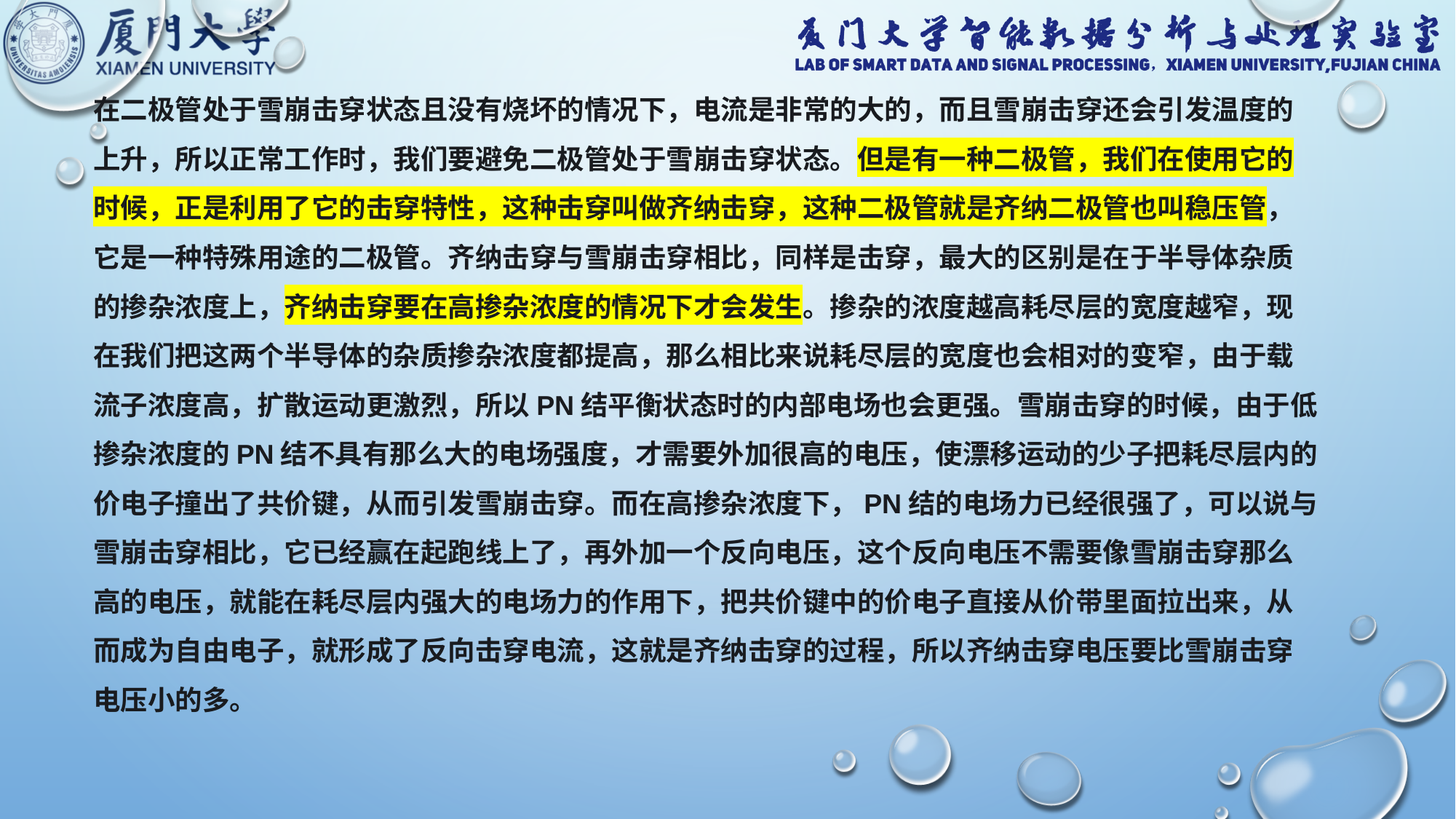

在二极管处于雪崩击穿状态且没有烧坏的情况下，电流是非常的大的，而且雪崩击穿还会引发温度的上升，所以正常工作时，我们要避免二极管处于雪崩击穿状态。但是有一种二极管，我们在使用它的时候，正是利用了它的击穿特性，这种击穿叫做齐纳击穿，这种二极管就是齐纳二极管也叫稳压管，它是一种特殊用途的二极管。齐纳击穿与雪崩击穿相比，同样是击穿，最大的区别是在于半导体杂质的掺杂浓度上，齐纳击穿要在高掺杂浓度的情况下才会发生。掺杂的浓度越高耗尽层的宽度越窄，现在我们把这两个半导体的杂质掺杂浓度都提高，那么相比来说耗尽层的宽度也会相对的变窄，由于载流子浓度高，扩散运动更激烈，所以PN结平衡状态时的内部电场也会更强。雪崩击穿的时候，由于低掺杂浓度的PN结不具有那么大的电场强度，才需要外加很高的电压，使漂移运动的少子把耗尽层内的价电子撞出了共价键，从而引发雪崩击穿。而在高掺杂浓度下，PN结的电场力已经很强了，可以说与雪崩击穿相比，它已经赢在起跑线上了，再外加一个反向电压，这个反向电压不需要像雪崩击穿那么高的电压，就能在耗尽层内强大的电场力的作用下，把共价键中的价电子直接从价带里面拉出来，从而成为自由电子，就形成了反向击穿电流，这就是齐纳击穿的过程，所以齐纳击穿电压要比雪崩击穿电压小的多。
171